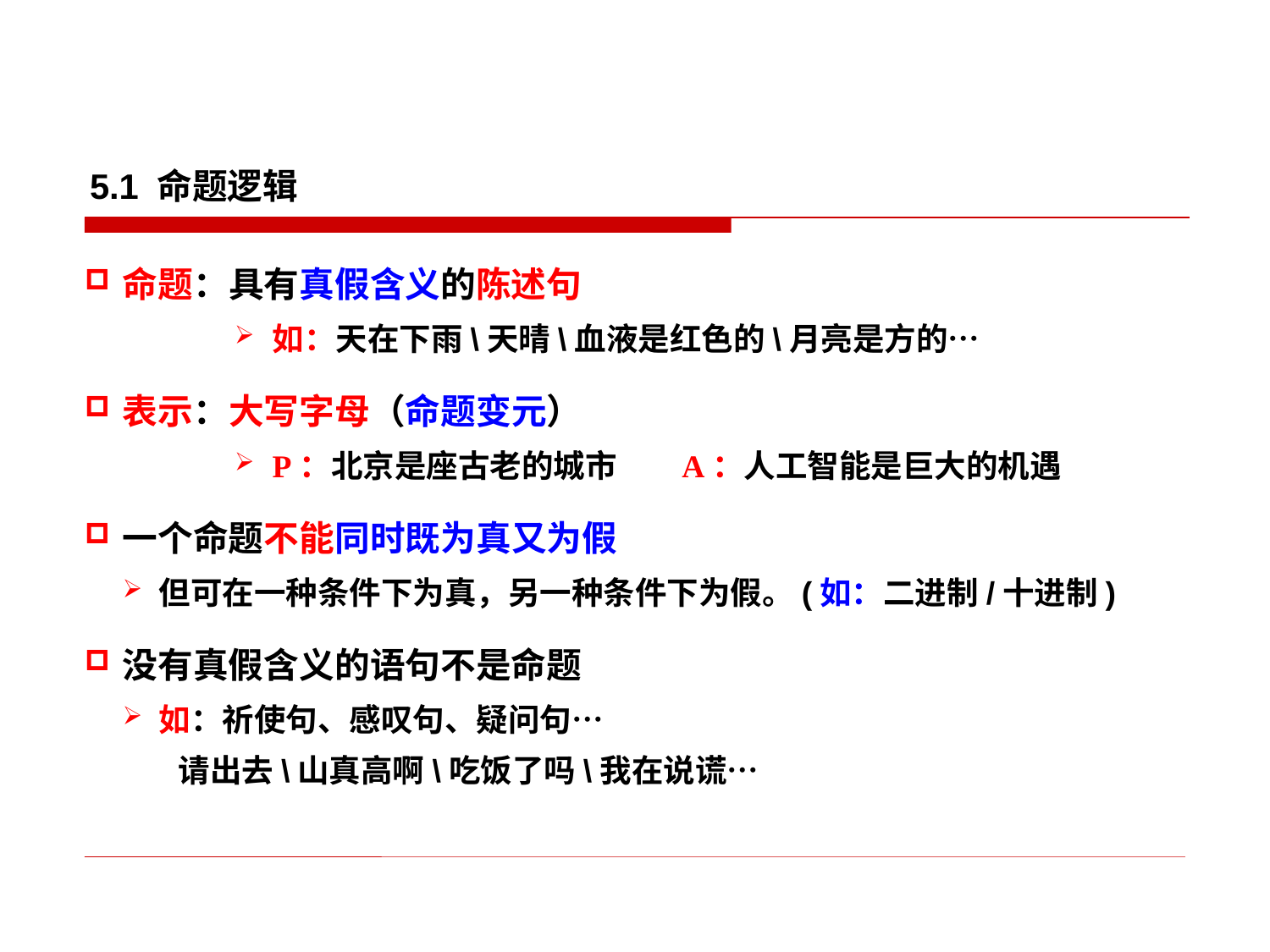

5.1 命题逻辑
命题：具有真假含义的陈述句
如：天在下雨\天晴\血液是红色的\月亮是方的…
表示：大写字母（命题变元）
P：北京是座古老的城市        A：人工智能是巨大的机遇
一个命题不能同时既为真又为假
但可在一种条件下为真，另一种条件下为假。(如：二进制/十进制)
没有真假含义的语句不是命题
如：祈使句、感叹句、疑问句…
      请出去\山真高啊\吃饭了吗\我在说谎…